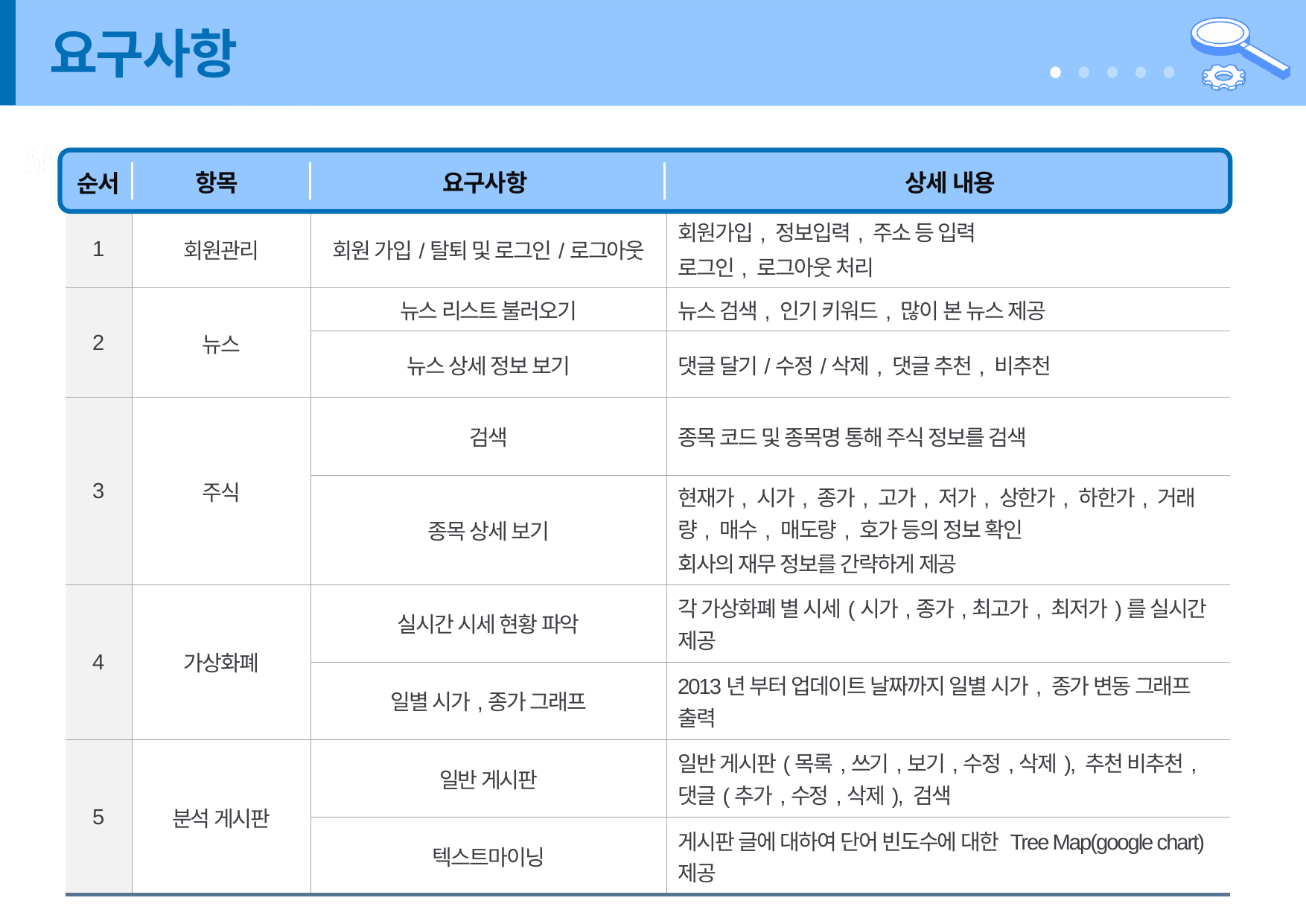

# 요구사항

항목
요구사항
상세 내용
순서
| 1 | 회원관리 | 회원 가입/탈퇴 및 로그인/로그아웃 | 회원가입, 정보입력, 주소 등 입력 로그인, 로그아웃 처리 |
| --- | --- | --- | --- |
| 2 | 뉴스 | 뉴스 리스트 불러오기 | 뉴스 검색, 인기 키워드, 많이 본 뉴스 제공 |
|  |  | 뉴스 상세 정보 보기 | 댓글 달기/수정/삭제, 댓글 추천, 비추천 |
| 3 | 주식 | 검색 | 종목 코드 및 종목명 통해 주식 정보를 검색 |
|  |  | 종목 상세 보기 | 현재가, 시가, 종가, 고가, 저가, 상한가, 하한가, 거래량, 매수, 매도량, 호가 등의 정보 확인 회사의 재무 정보를 간략하게 제공 |
| 4 | 가상화폐 | 실시간 시세 현황 파악 | 각 가상화폐 별 시세(시가,종가,최고가, 최저가)를 실시간 제공 |
|  |  | 일별 시가,종가 그래프 | 2013년 부터 업데이트 날짜까지 일별 시가, 종가 변동 그래프 출력 |
| 5 | 분석 게시판 | 일반 게시판 | 일반 게시판(목록,쓰기,보기,수정,삭제), 추천 비추천, 댓글(추가,수정,삭제), 검색 |
|  |  | 텍스트마이닝 | 게시판 글에 대하여 단어 빈도수에 대한 Tree Map(google chart) 제공 |